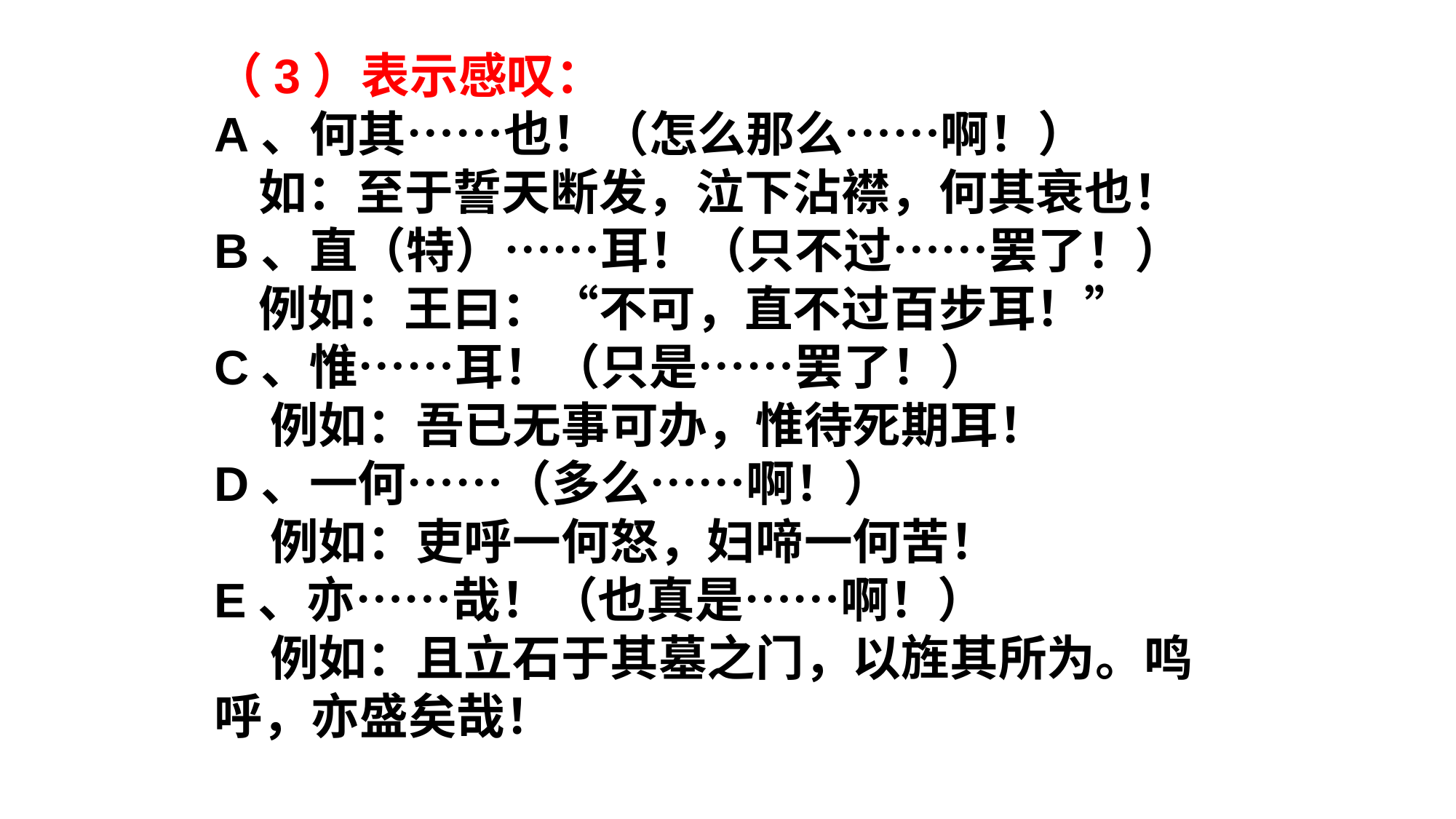

（3）表示感叹：
A、何其……也！（怎么那么……啊！）
   如：至于誓天断发，泣下沾襟，何其衰也！
B、直（特）……耳！（只不过……罢了！）
   例如：王曰：“不可，直不过百步耳！”
C、惟……耳！（只是……罢了！）
    例如：吾已无事可办，惟待死期耳！
D、一何……（多么……啊！）
    例如：吏呼一何怒，妇啼一何苦！
E、亦……哉！（也真是……啊！）
    例如：且立石于其墓之门，以旌其所为。鸣呼，亦盛矣哉！

13